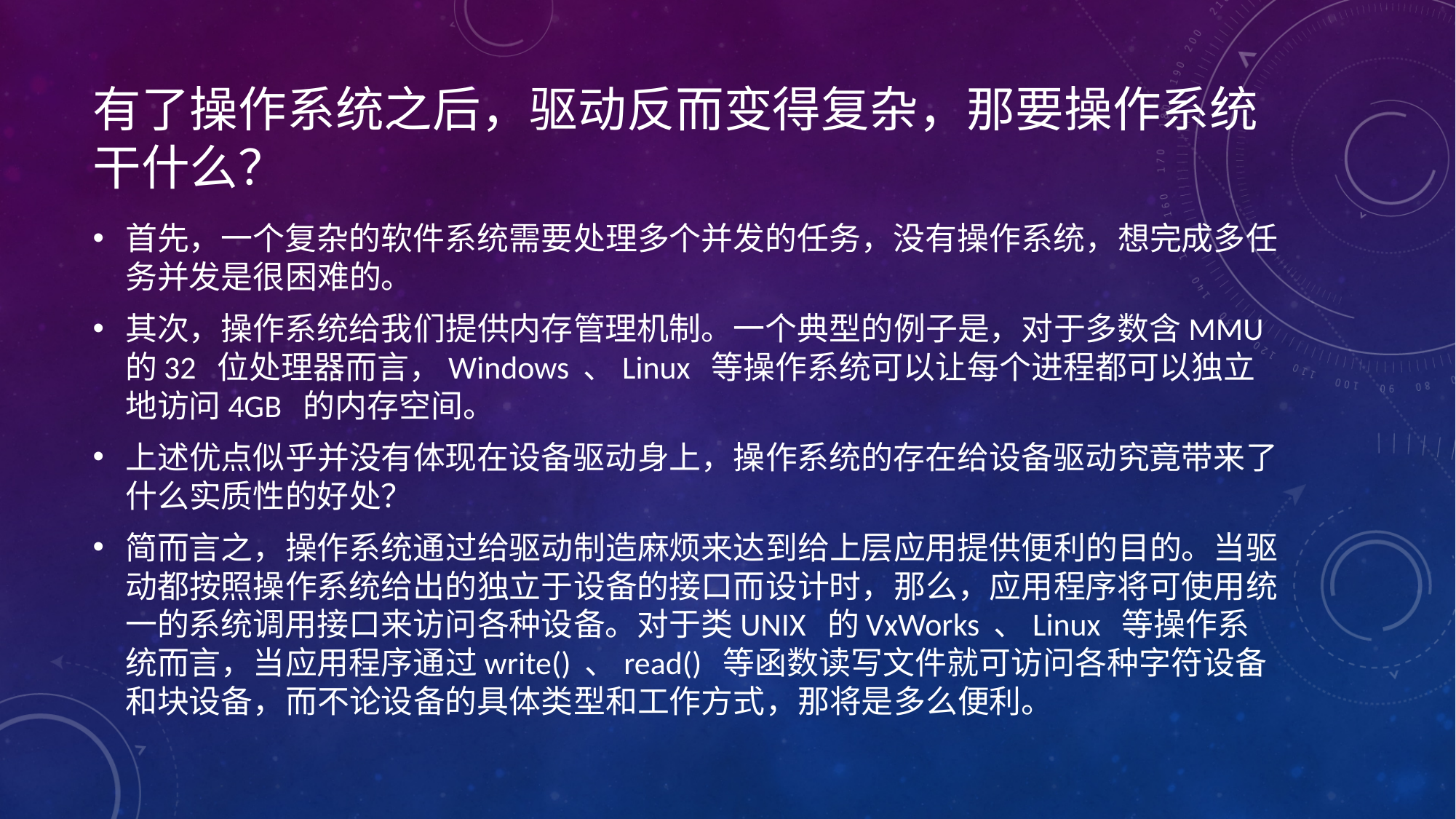

# 有了操作系统之后，驱动反而变得复杂，那要操作系统干什么？
首先，一个复杂的软件系统需要处理多个并发的任务，没有操作系统，想完成多任务并发是很困难的。
其次，操作系统给我们提供内存管理机制。一个典型的例子是，对于多数含MMU  的32  位处理器而言，Windows 、Linux  等操作系统可以让每个进程都可以独立地访问4GB  的内存空间。
上述优点似乎并没有体现在设备驱动身上，操作系统的存在给设备驱动究竟带来了什么实质性的好处？
简而言之，操作系统通过给驱动制造麻烦来达到给上层应用提供便利的目的。当驱动都按照操作系统给出的独立于设备的接口而设计时，那么，应用程序将可使用统一的系统调用接口来访问各种设备。对于类UNIX  的VxWorks 、Linux  等操作系统而言，当应用程序通过write() 、read()  等函数读写文件就可访问各种字符设备和块设备，而不论设备的具体类型和工作方式，那将是多么便利。